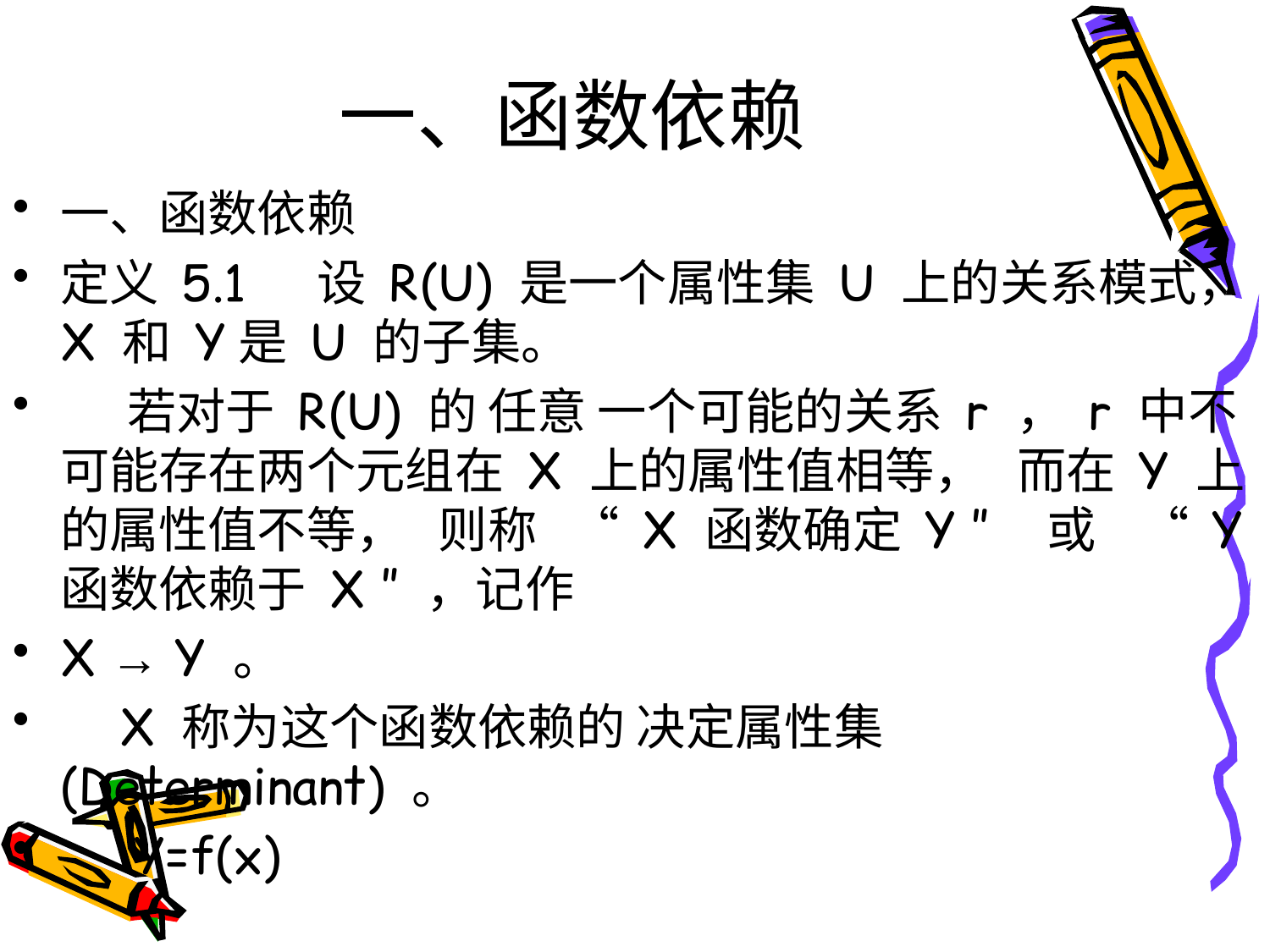

# 一、函数依赖
一、函数依赖
定义 5.1    设 R(U) 是一个属性集 U 上的关系模式， X 和 Y是 U 的子集。
     若对于 R(U) 的 任意 一个可能的关系 r ， r 中不可能存在两个元组在 X 上的属性值相等，   而在 Y 上的属性值不等，   则称   “ X 函数确定 Y ”   或    “ Y 函数依赖于 X ” ，记作
X → Y 。
    X 称为这个函数依赖的 决定属性集 (Determinant) 。
     Y=f(x)